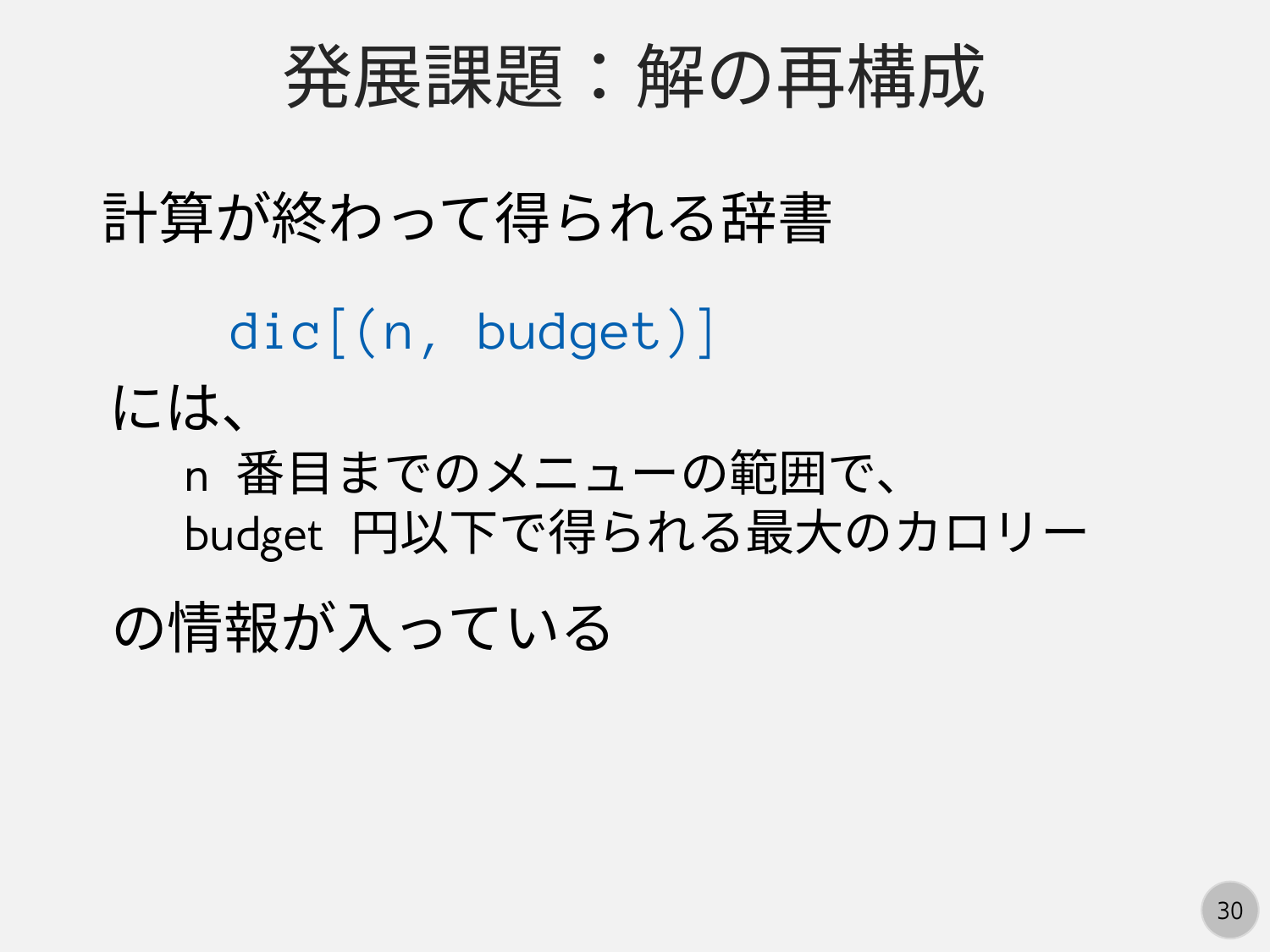

発展課題：解の再構成
計算が終わって得られる辞書
dic[(n, budget)]
には、
n 番目までのメニューの範囲で、
budget 円以下で得られる最大のカロリー
の情報が入っている